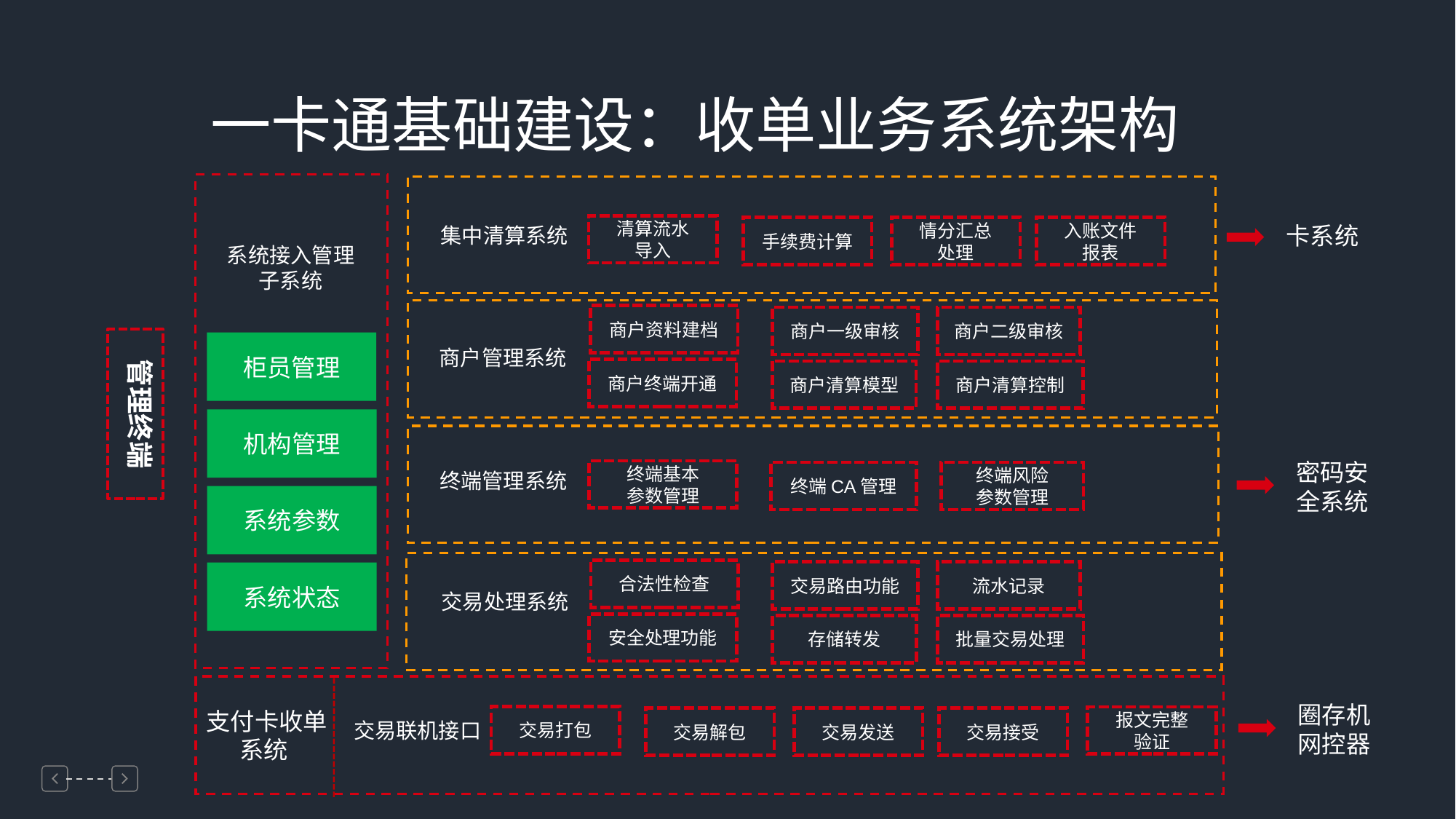

一卡通基础建设：收单业务系统架构

卡系统
清算流水
导入
集中清算系统
情分汇总
处理
手续费计算
入账文件
报表

系统接入管理子系统

商户资料建档
商户二级审核
商户一级审核
管理终端
柜员管理
商户管理系统
商户终端开通
商户清算控制
商户清算模型
机构管理

密码安全系统
终端基本
参数管理
终端管理系统
终端风险
参数管理
终端CA管理

系统参数

合法性检查
流水记录
交易路由功能
系统状态
交易处理系统
安全处理功能
批量交易处理
存储转发
支付卡收单
     系统
圈存机
网控器
交易打包
报文完整
验证
交易发送
交易解包
交易接受
交易联机接口